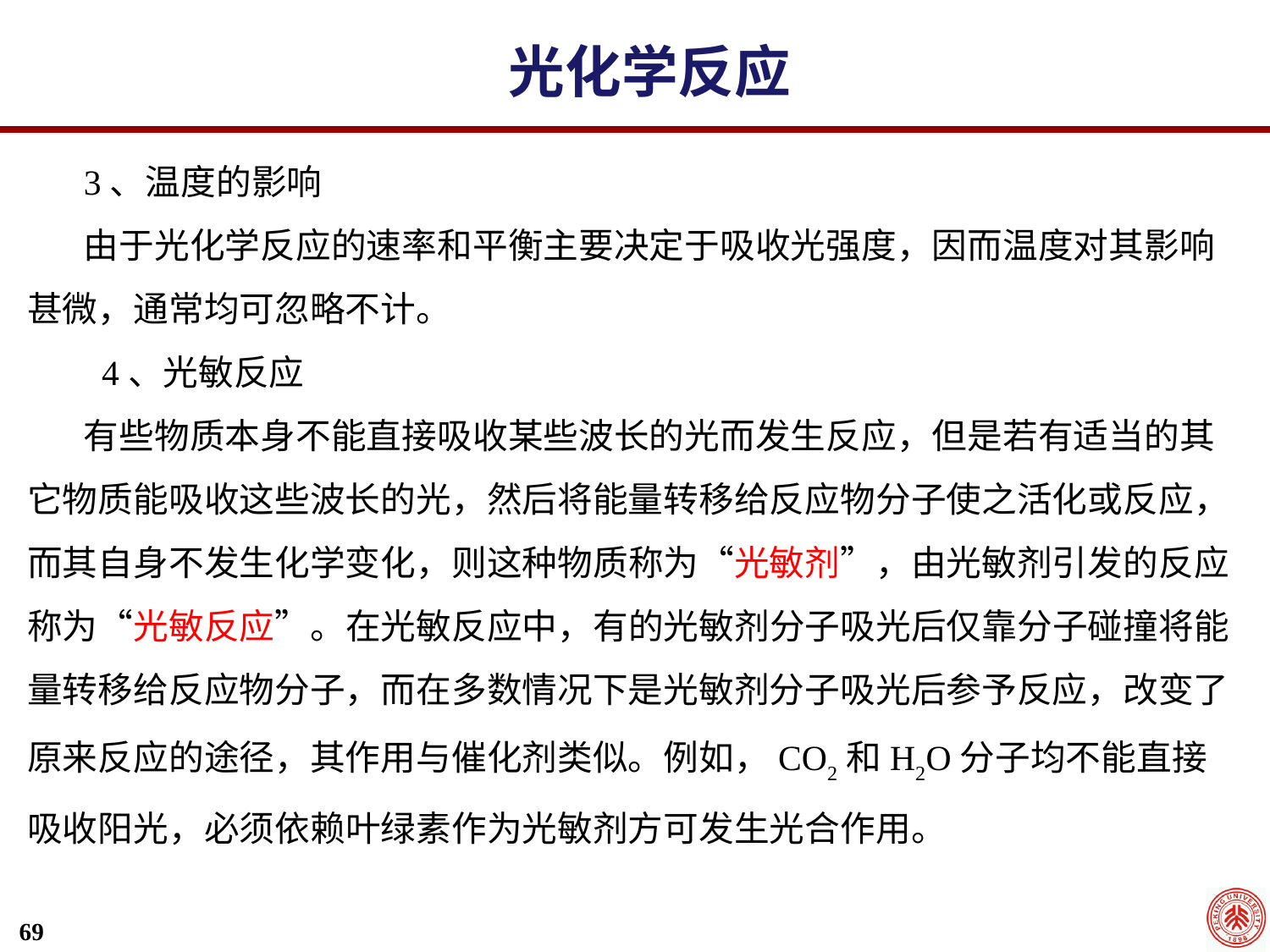

光化学反应

3、温度的影响
由于光化学反应的速率和平衡主要决定于吸收光强度，因而温度对其影响甚微，通常均可忽略不计。
  4、光敏反应
有些物质本身不能直接吸收某些波长的光而发生反应，但是若有适当的其它物质能吸收这些波长的光，然后将能量转移给反应物分子使之活化或反应，而其自身不发生化学变化，则这种物质称为“光敏剂”，由光敏剂引发的反应称为“光敏反应”。在光敏反应中，有的光敏剂分子吸光后仅靠分子碰撞将能量转移给反应物分子，而在多数情况下是光敏剂分子吸光后参予反应，改变了原来反应的途径，其作用与催化剂类似。例如，CO2和H2O分子均不能直接吸收阳光，必须依赖叶绿素作为光敏剂方可发生光合作用。
69